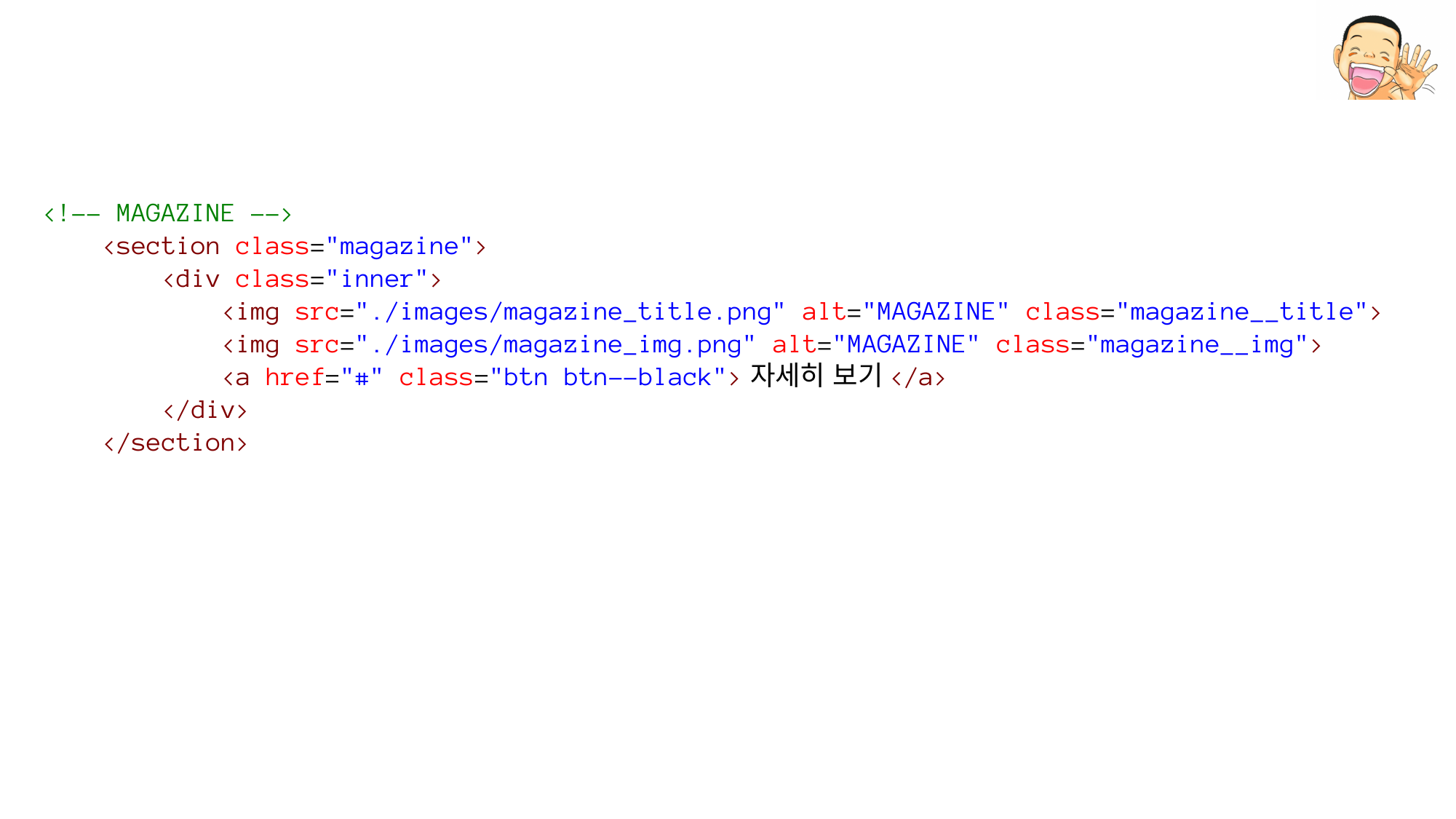

<!-- MAGAZINE -->
    <section class="magazine">
        <div class="inner">
            <img src="./images/magazine_title.png" alt="MAGAZINE" class="magazine__title">
            <img src="./images/magazine_img.png" alt="MAGAZINE" class="magazine__img">
            <a href="#" class="btn btn--black">자세히 보기</a>
        </div>
    </section>